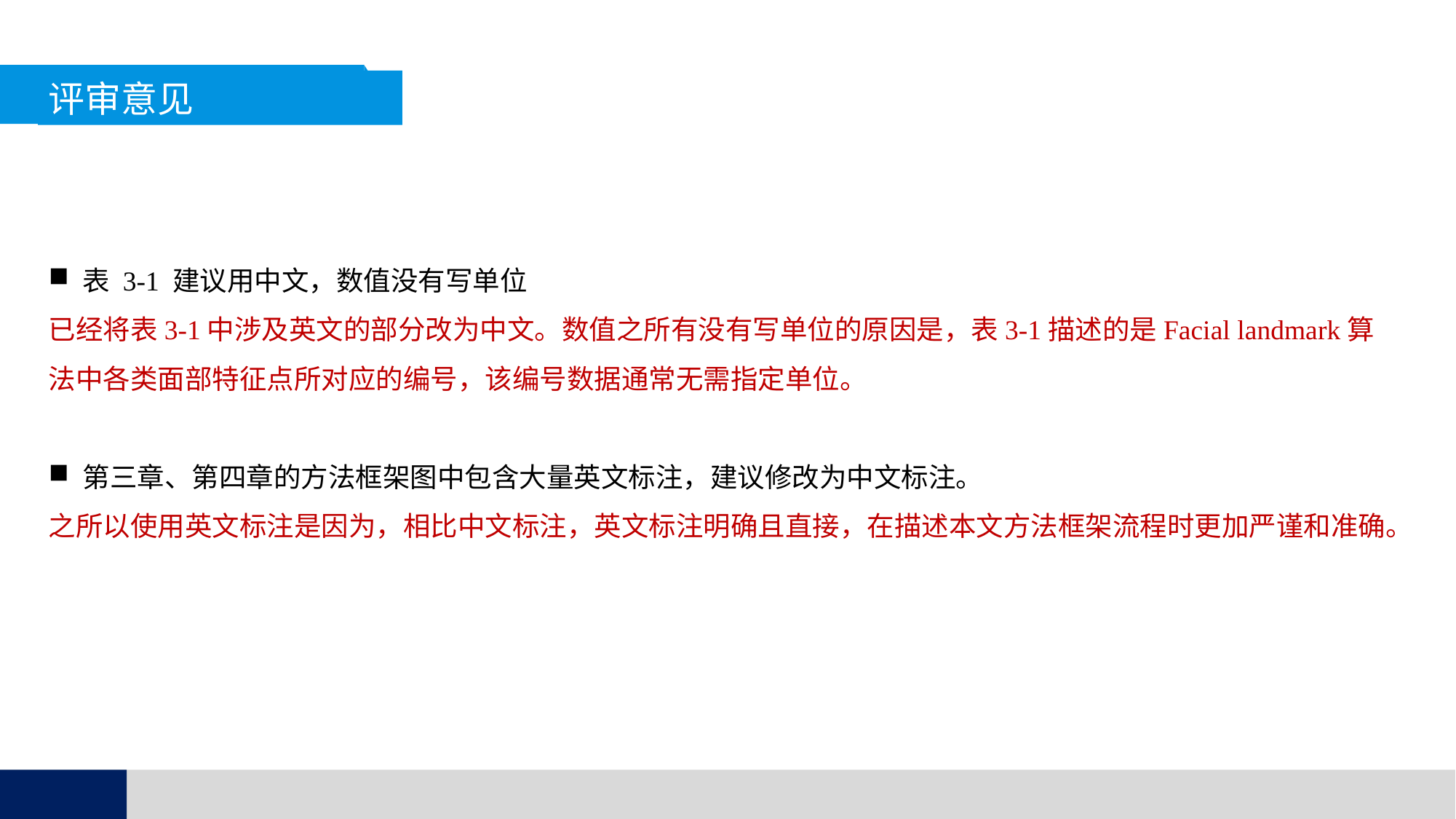

评审意见
表 3-1 建议用中文，数值没有写单位
已经将表3-1中涉及英文的部分改为中文。数值之所有没有写单位的原因是，表3-1描述的是Facial landmark算法中各类面部特征点所对应的编号，该编号数据通常无需指定单位。

第三章、第四章的方法框架图中包含大量英文标注，建议修改为中文标注。
之所以使用英文标注是因为，相比中文标注，英文标注明确且直接，在描述本文方法框架流程时更加严谨和准确。